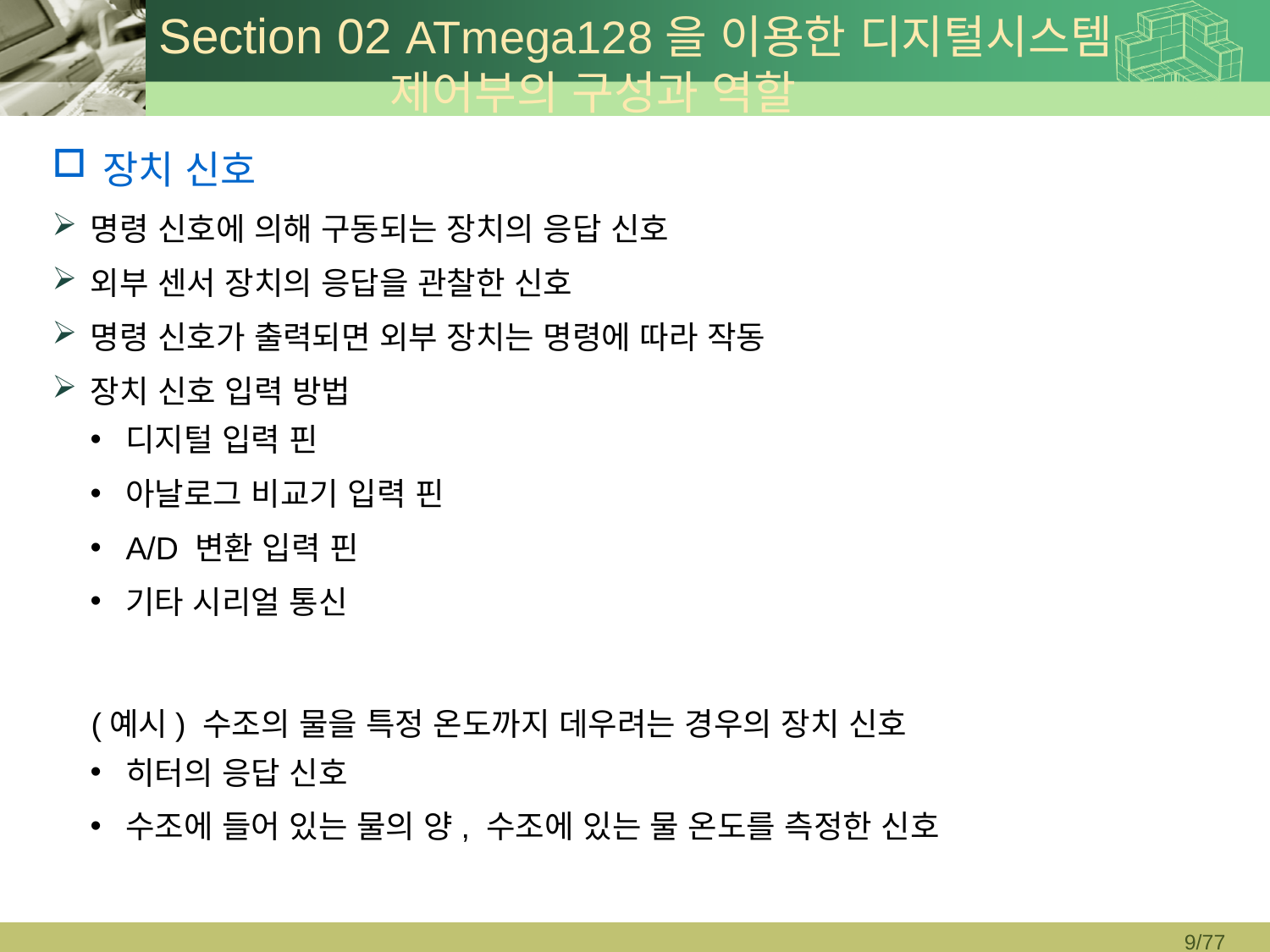

# Section 02 ATmega128을 이용한 디지털시스템 제어부의 구성과 역할
장치 신호
명령 신호에 의해 구동되는 장치의 응답 신호
외부 센서 장치의 응답을 관찰한 신호
명령 신호가 출력되면 외부 장치는 명령에 따라 작동
장치 신호 입력 방법
디지털 입력 핀
아날로그 비교기 입력 핀
A/D 변환 입력 핀
기타 시리얼 통신

(예시) 수조의 물을 특정 온도까지 데우려는 경우의 장치 신호
히터의 응답 신호
수조에 들어 있는 물의 양, 수조에 있는 물 온도를 측정한 신호